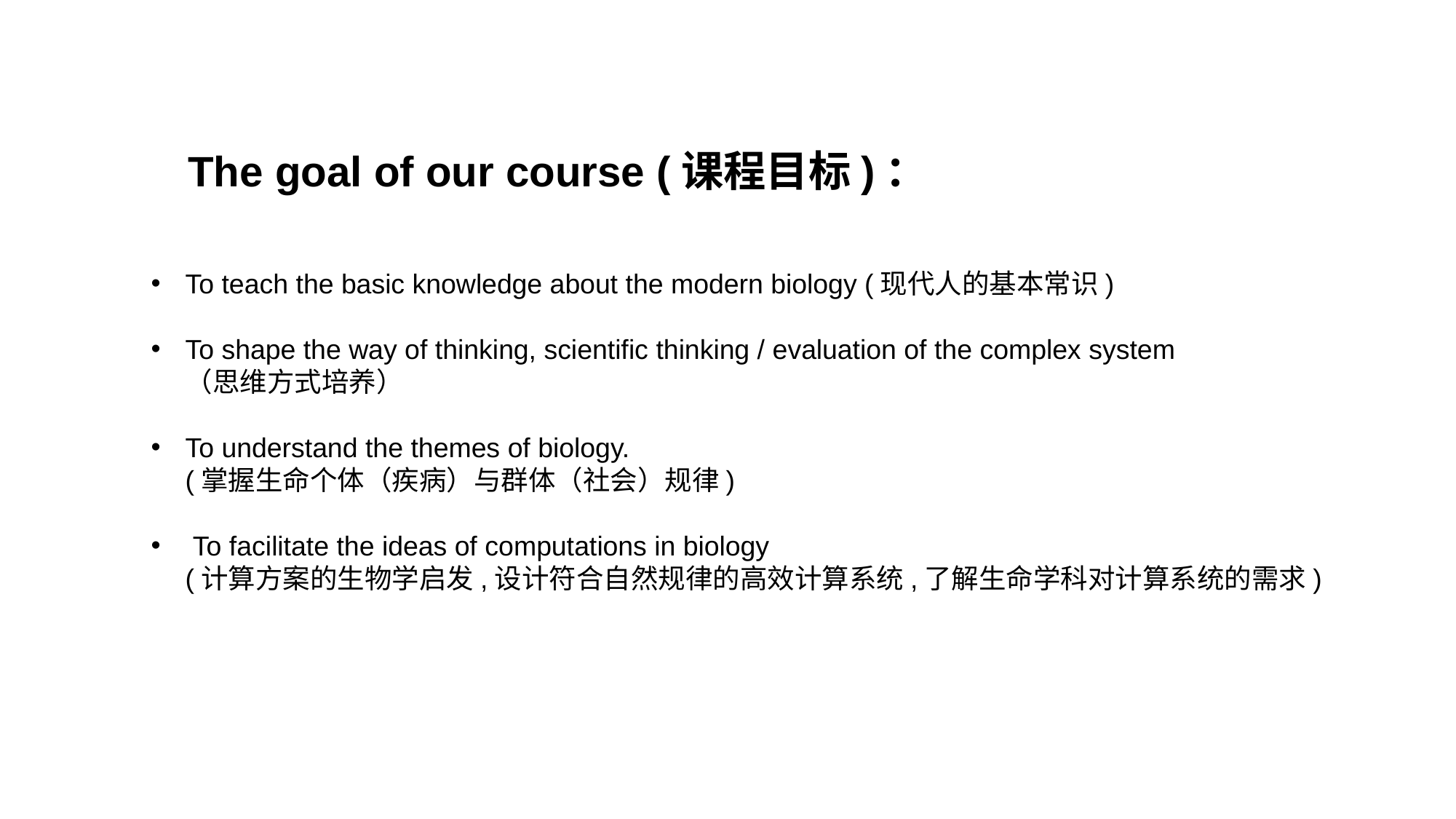

# The goal of our course (课程目标)：
To teach the basic knowledge about the modern biology (现代人的基本常识)

To shape the way of thinking, scientific thinking / evaluation of the complex system
（思维方式培养）

To understand the themes of biology.
(掌握生命个体（疾病）与群体（社会）规律)

 To facilitate the ideas of computations in biology
(计算方案的生物学启发,设计符合自然规律的高效计算系统,了解生命学科对计算系统的需求)